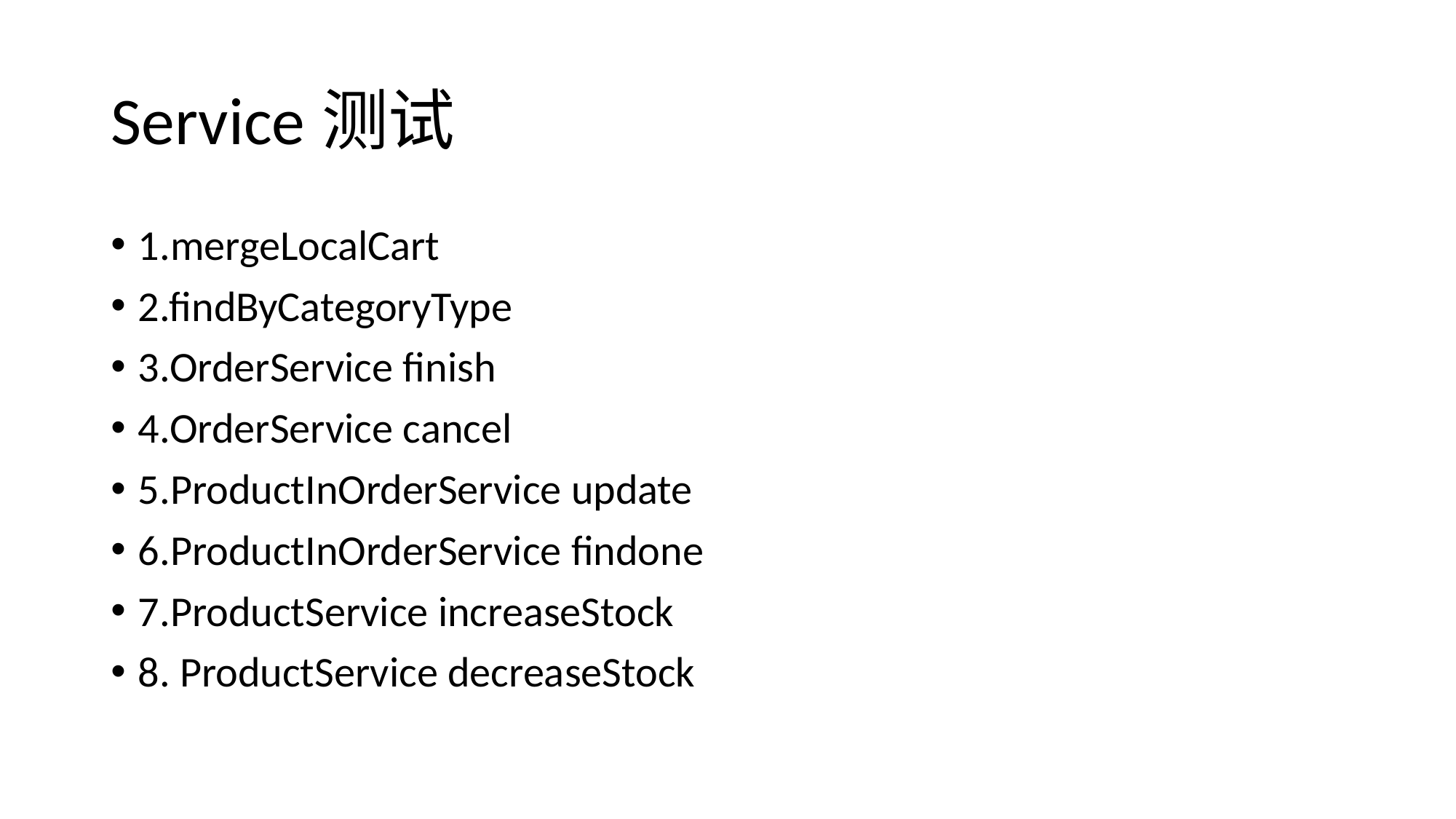

# Service测试
1.mergeLocalCart
2.findByCategoryType
3.OrderService finish
4.OrderService cancel
5.ProductInOrderService update
6.ProductInOrderService findone
7.ProductService increaseStock
8. ProductService decreaseStock